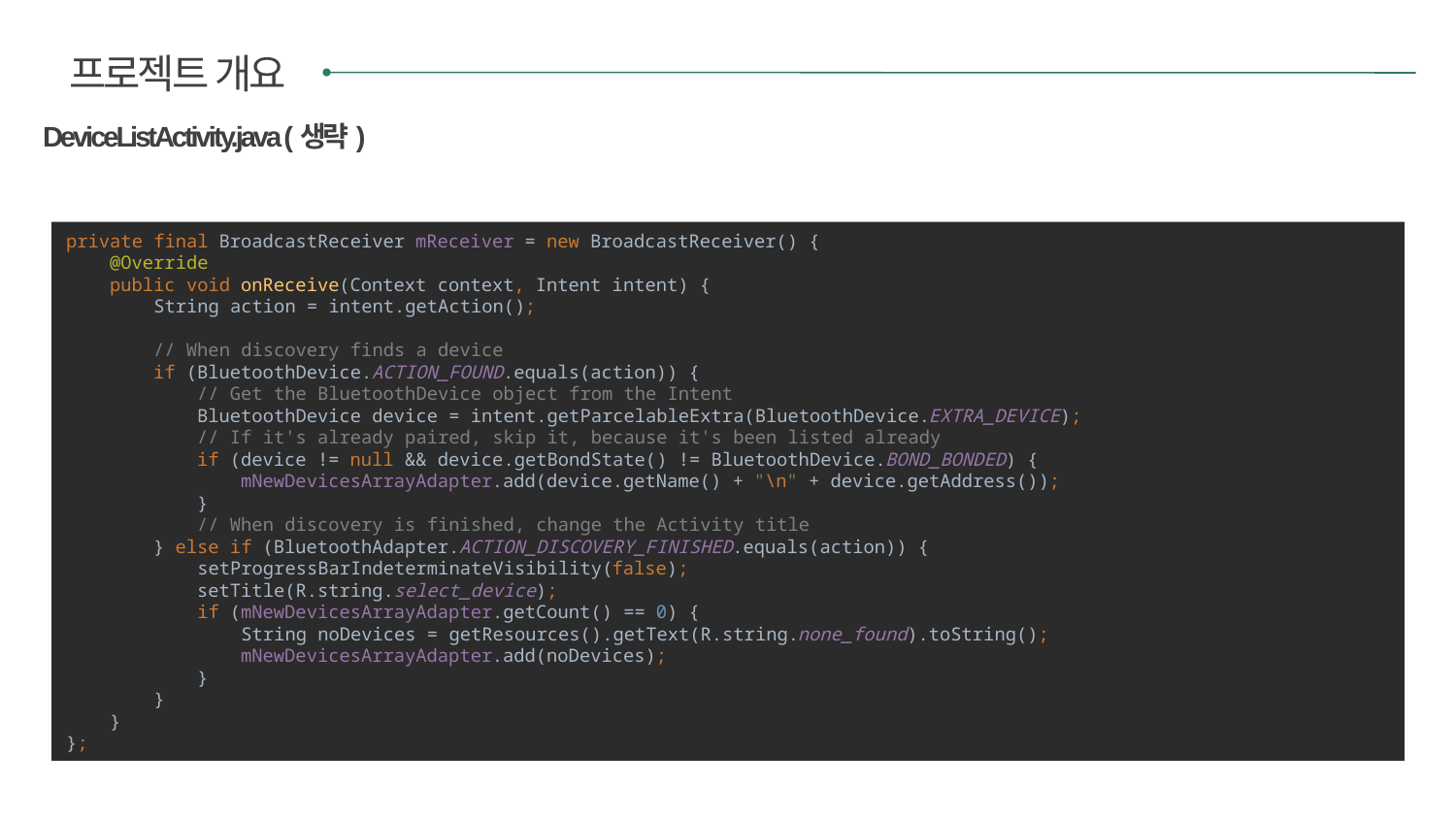

프로젝트 개요
DeviceListActivity.java (생략)
private final BroadcastReceiver mReceiver = new BroadcastReceiver() {
    @Override
    public void onReceive(Context context, Intent intent) {
        String action = intent.getAction();
        // When discovery finds a device
        if (BluetoothDevice.ACTION_FOUND.equals(action)) {
            // Get the BluetoothDevice object from the Intent
            BluetoothDevice device = intent.getParcelableExtra(BluetoothDevice.EXTRA_DEVICE);
            // If it's already paired, skip it, because it's been listed already
            if (device != null && device.getBondState() != BluetoothDevice.BOND_BONDED) {
                mNewDevicesArrayAdapter.add(device.getName() + "\n" + device.getAddress());
            }
            // When discovery is finished, change the Activity title
        } else if (BluetoothAdapter.ACTION_DISCOVERY_FINISHED.equals(action)) {
            setProgressBarIndeterminateVisibility(false);
            setTitle(R.string.select_device);
            if (mNewDevicesArrayAdapter.getCount() == 0) {
                String noDevices = getResources().getText(R.string.none_found).toString();
                mNewDevicesArrayAdapter.add(noDevices);
            }
        }
    }
};